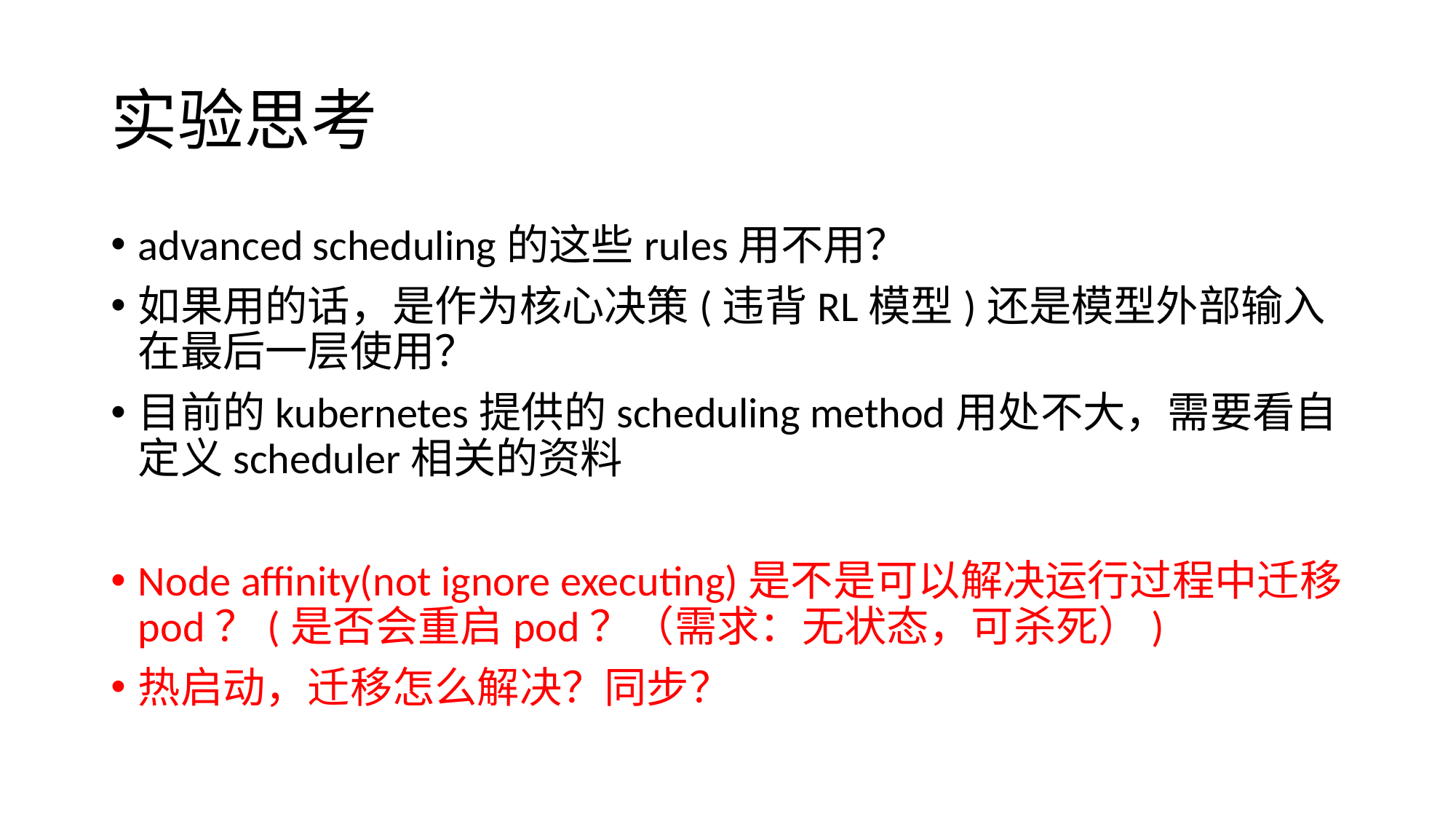

# 实验思考
advanced scheduling的这些rules用不用？
如果用的话，是作为核心决策(违背RL模型)还是模型外部输入在最后一层使用？
目前的kubernetes提供的scheduling method用处不大，需要看自定义scheduler相关的资料

Node affinity(not ignore executing)是不是可以解决运行过程中迁移pod？(是否会重启pod？（需求：无状态，可杀死）)
热启动，迁移怎么解决？同步？